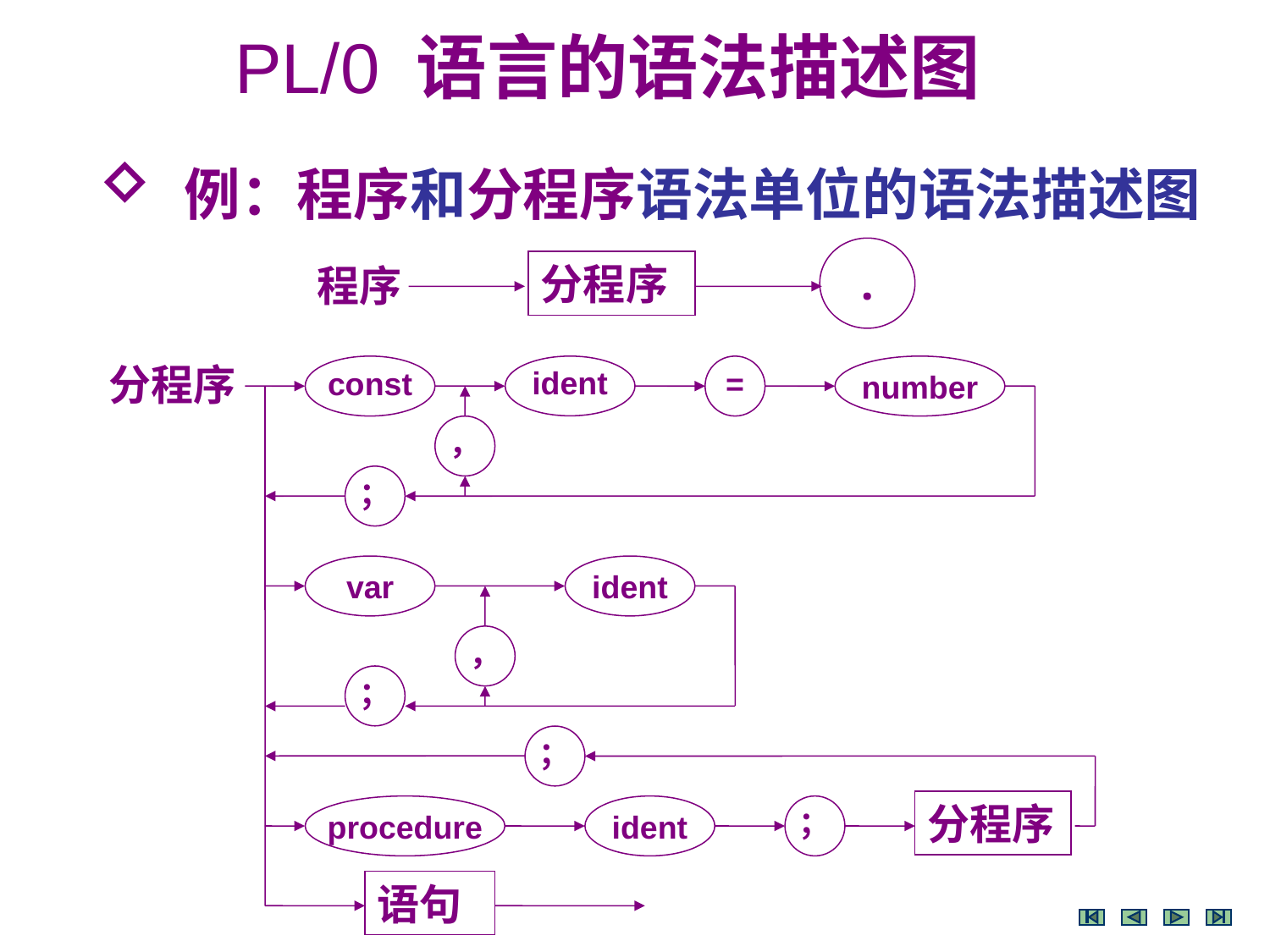

PL/0 语言的语法描述图
 例：程序和分程序语法单位的语法描述图
.
分程序
程序

分程序
const
ident
=
number

，

；

var
ident

，
；

；

分程序
procedure
ident
；

语句